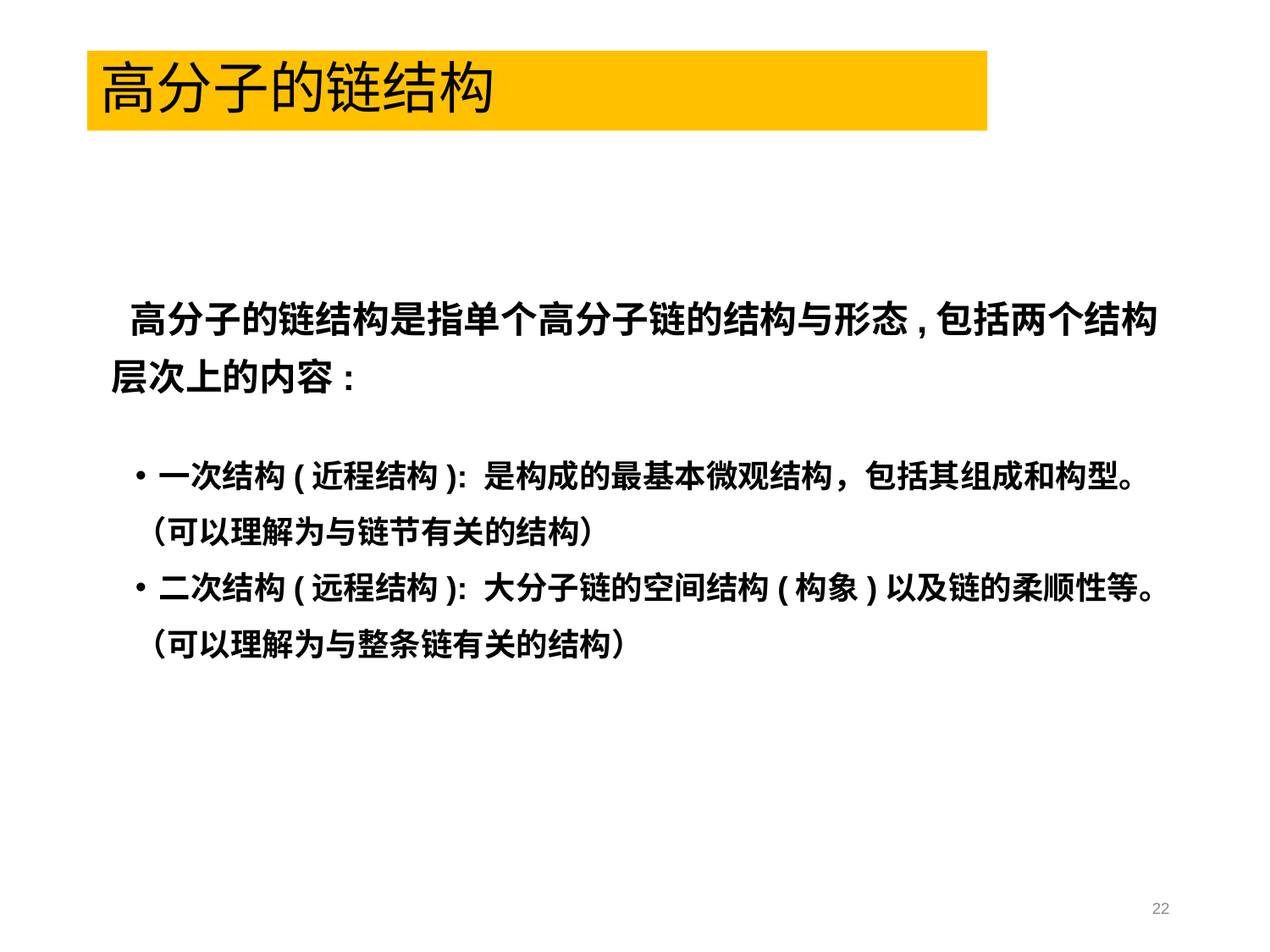

# 高分子的链结构
    高分子的链结构是指单个高分子链的结构与形态,包括两个结构层次上的内容:

一次结构(近程结构): 是构成的最基本微观结构，包括其组成和构型。
（可以理解为与链节有关的结构）
二次结构(远程结构): 大分子链的空间结构(构象)以及链的柔顺性等。
（可以理解为与整条链有关的结构）
22